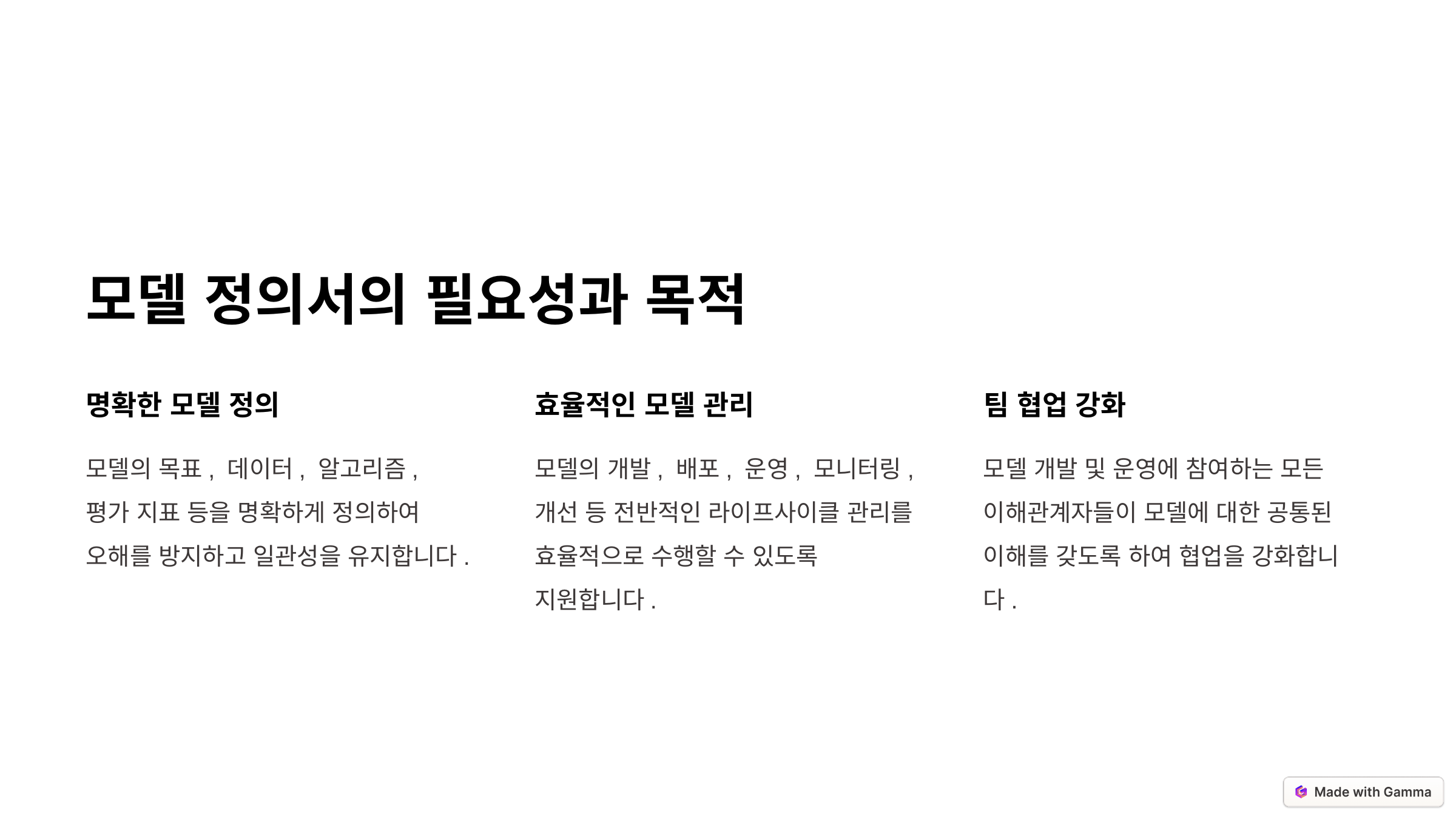

모델 정의서의 필요성과 목적
명확한 모델 정의
효율적인 모델 관리
팀 협업 강화
모델의 목표, 데이터, 알고리즘, 평가 지표 등을 명확하게 정의하여 오해를 방지하고 일관성을 유지합니다.
모델의 개발, 배포, 운영, 모니터링, 개선 등 전반적인 라이프사이클 관리를 효율적으로 수행할 수 있도록 지원합니다.
모델 개발 및 운영에 참여하는 모든 이해관계자들이 모델에 대한 공통된 이해를 갖도록 하여 협업을 강화합니다.